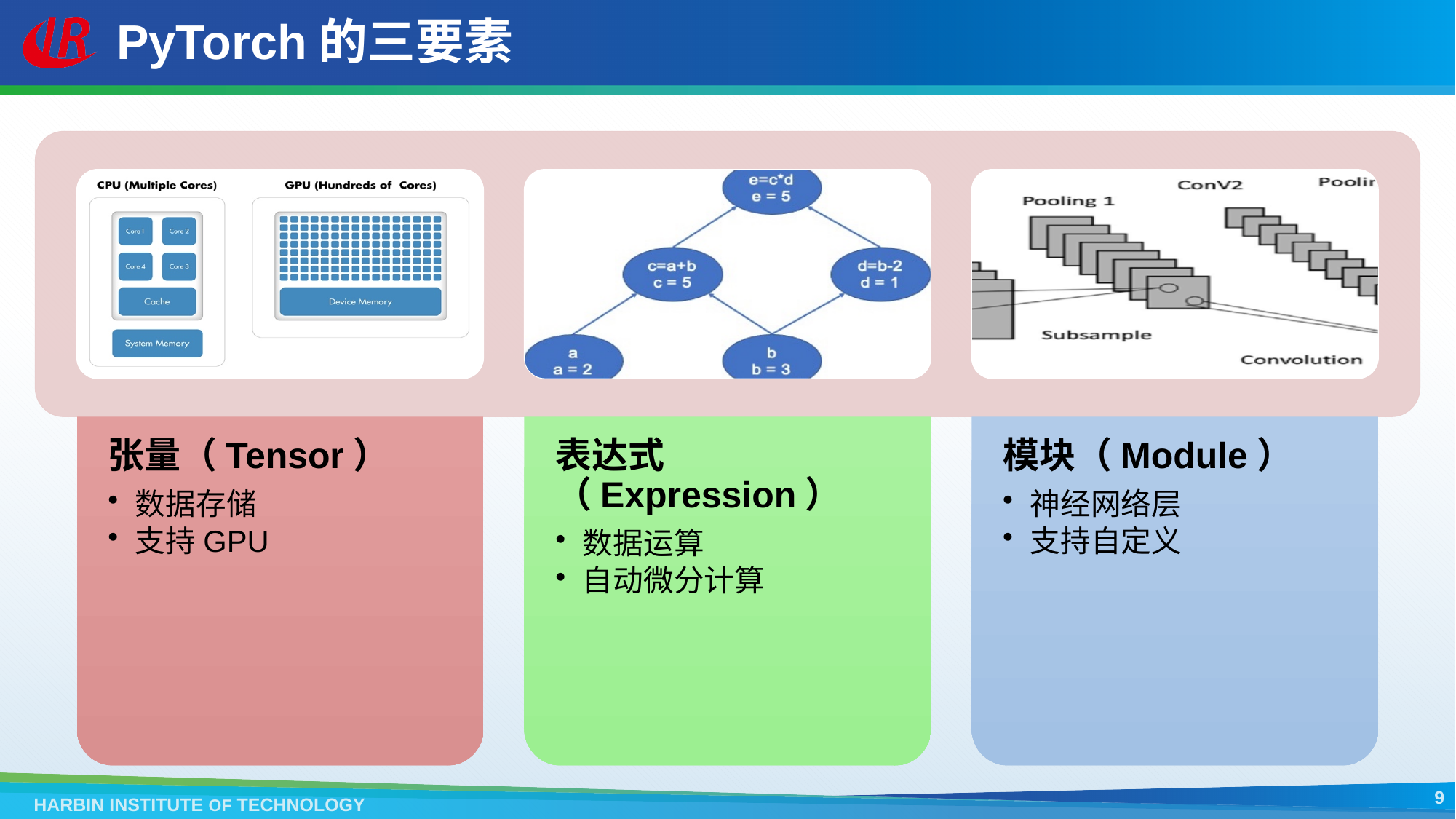

# PyTorch的三要素
张量（Tensor）
数据存储
支持GPU
表达式（Expression）
数据运算
自动微分计算
模块（Module）
神经网络层
支持自定义
9
HARBIN INSTITUTE OF TECHNOLOGY